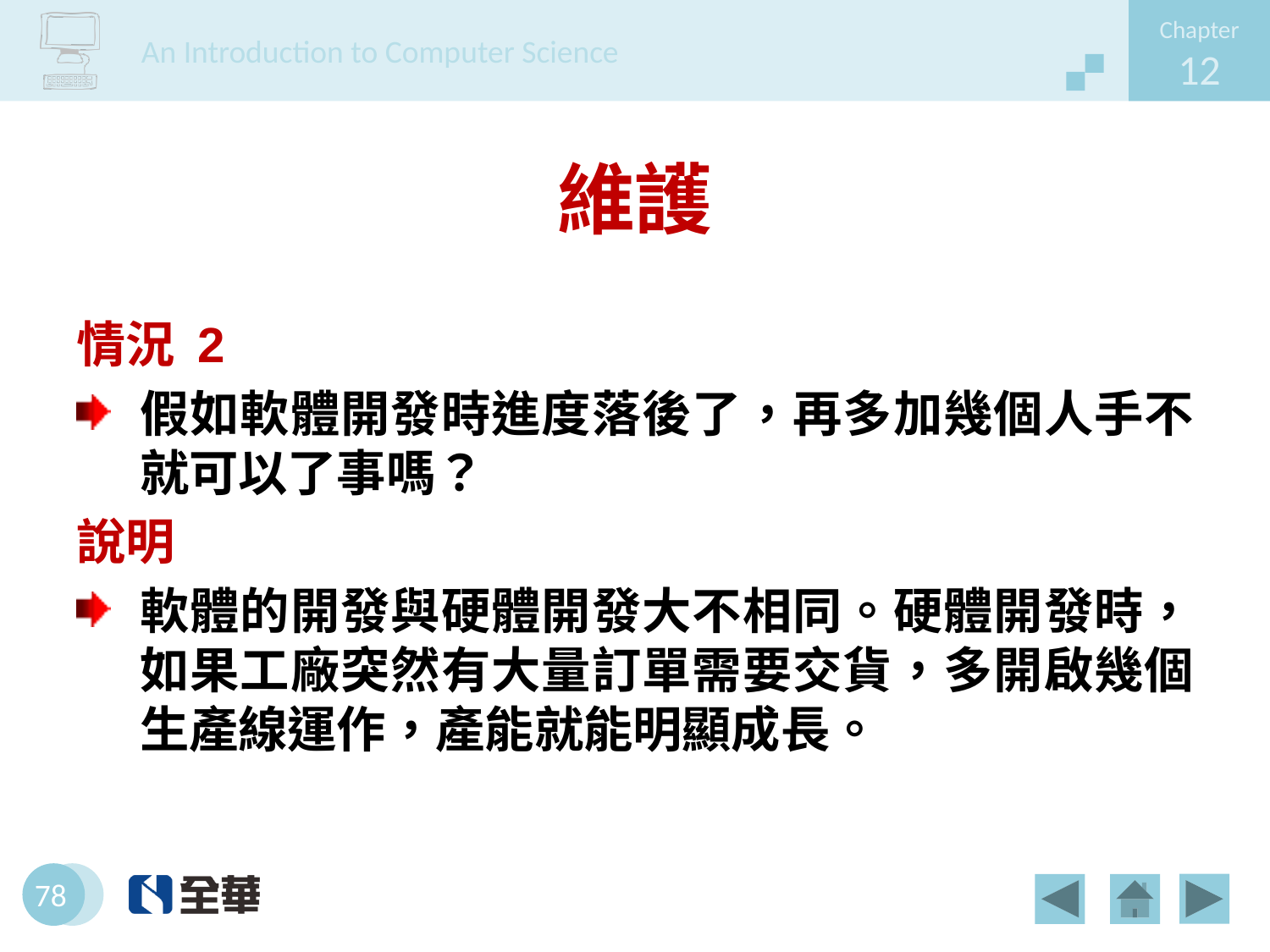

# 維護
情況 2
假如軟體開發時進度落後了，再多加幾個人手不就可以了事嗎？
說明
軟體的開發與硬體開發大不相同。硬體開發時，如果工廠突然有大量訂單需要交貨，多開啟幾個生產線運作，產能就能明顯成長。